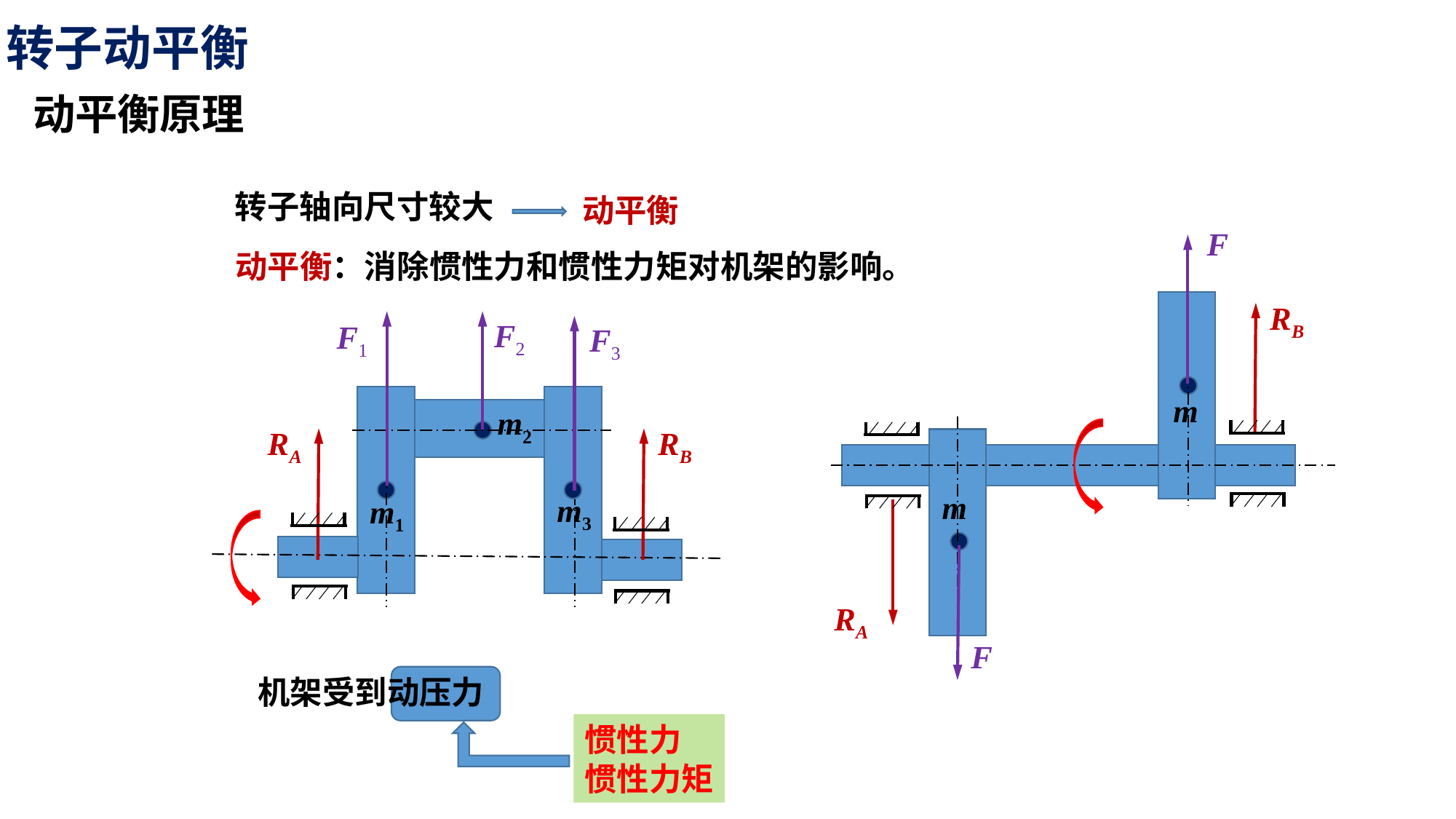

转子动平衡
动平衡原理
转子轴向尺寸较大
动平衡

F
动平衡：消除惯性力和惯性力矩对机架的影响。

m

m

RB
F2
F1
F3

m2

m3
m1

RA
RB

RA
F
机架受到动压力

惯性力
惯性力矩